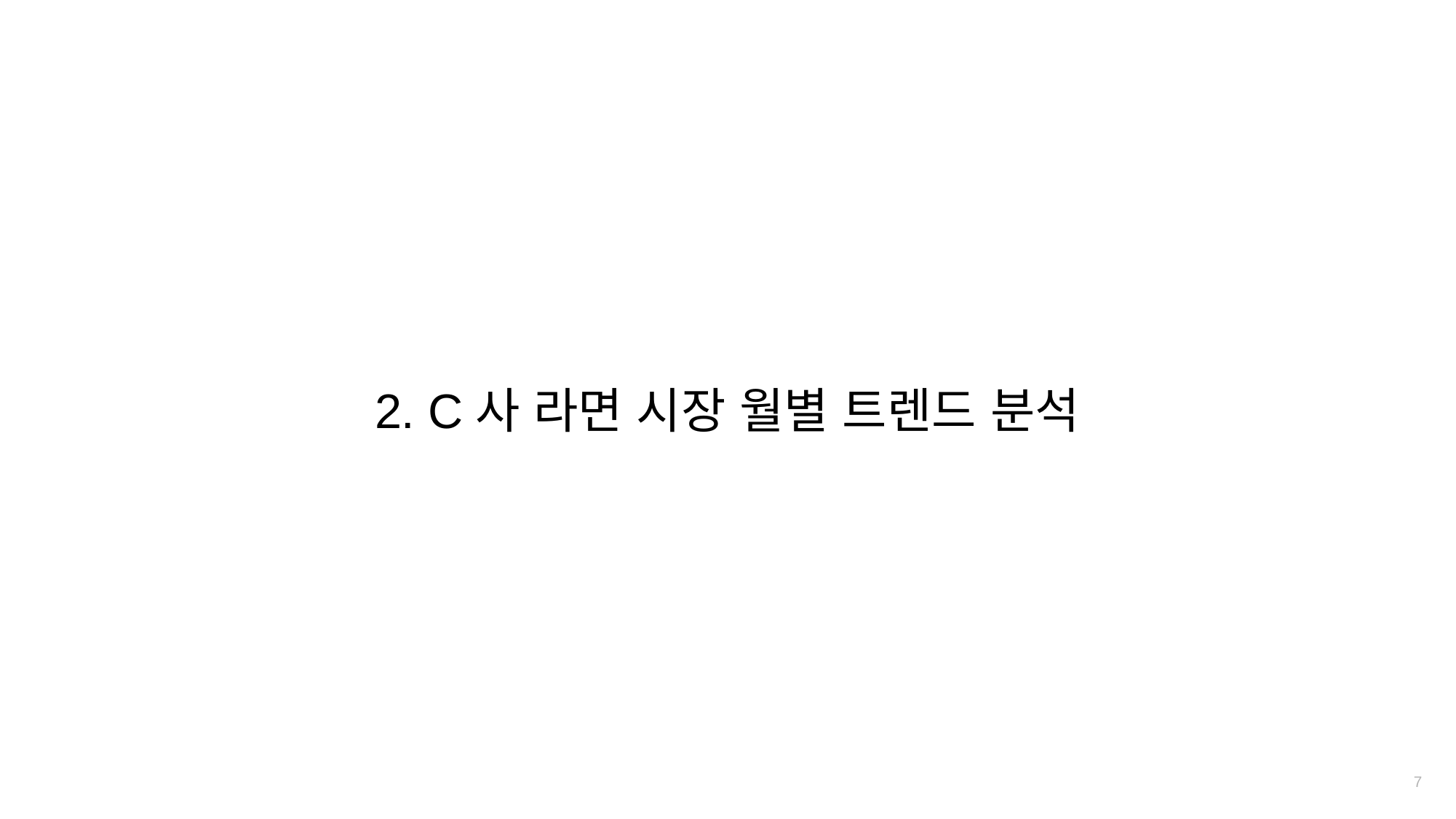

2. C사 라면 시장 월별 트렌드 분석
7